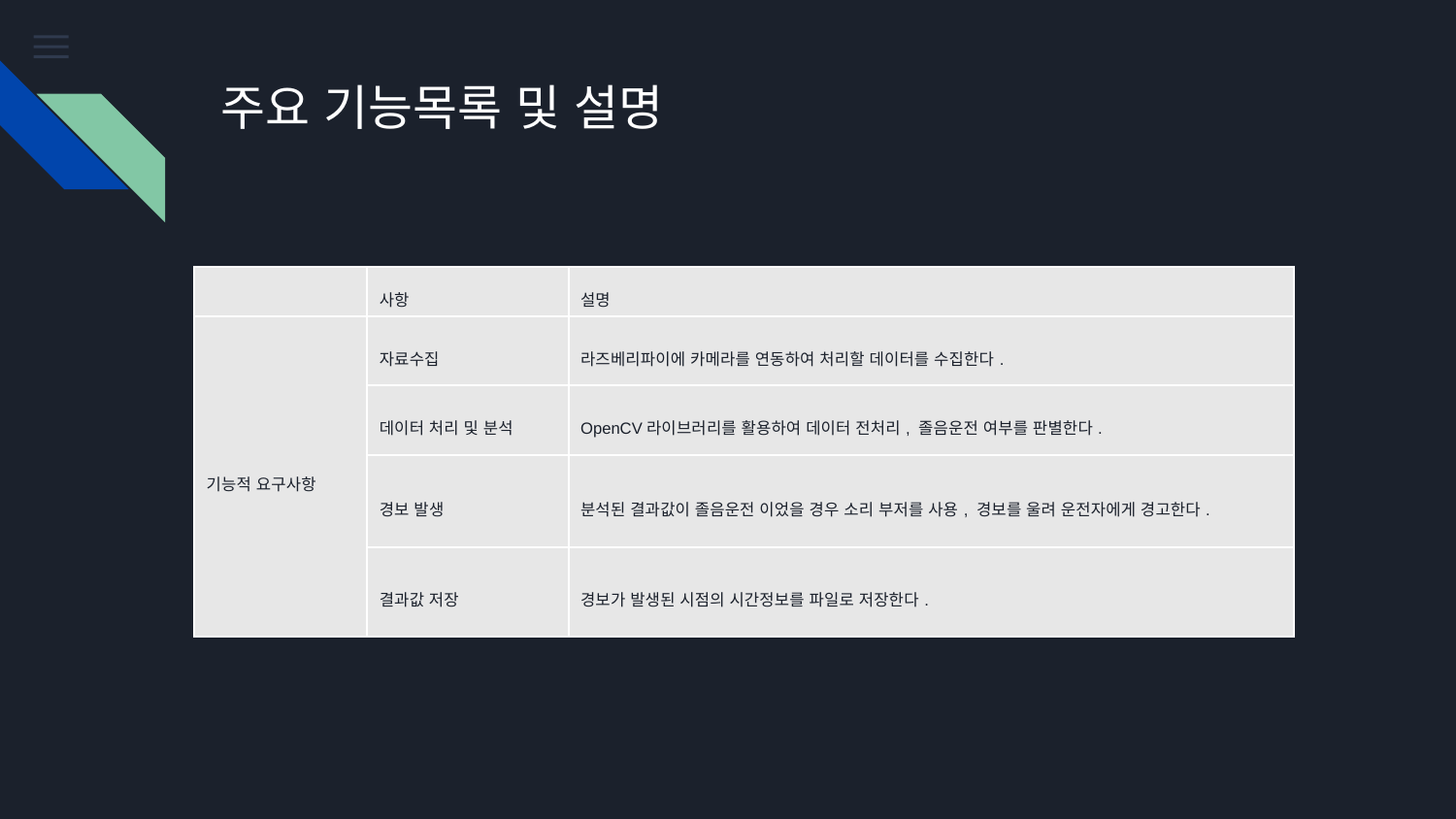

# 주요 기능목록 및 설명

|  | 사항 | 설명 |
| --- | --- | --- |
| 기능적 요구사항 | 자료수집 | 라즈베리파이에 카메라를 연동하여 처리할 데이터를 수집한다. |
|  | 데이터 처리 및 분석 | OpenCV라이브러리를 활용하여 데이터 전처리, 졸음운전 여부를 판별한다. |
|  | 경보 발생 | 분석된 결과값이 졸음운전 이었을 경우 소리 부저를 사용, 경보를 울려 운전자에게 경고한다. |
|  | 결과값 저장 | 경보가 발생된 시점의 시간정보를 파일로 저장한다. |